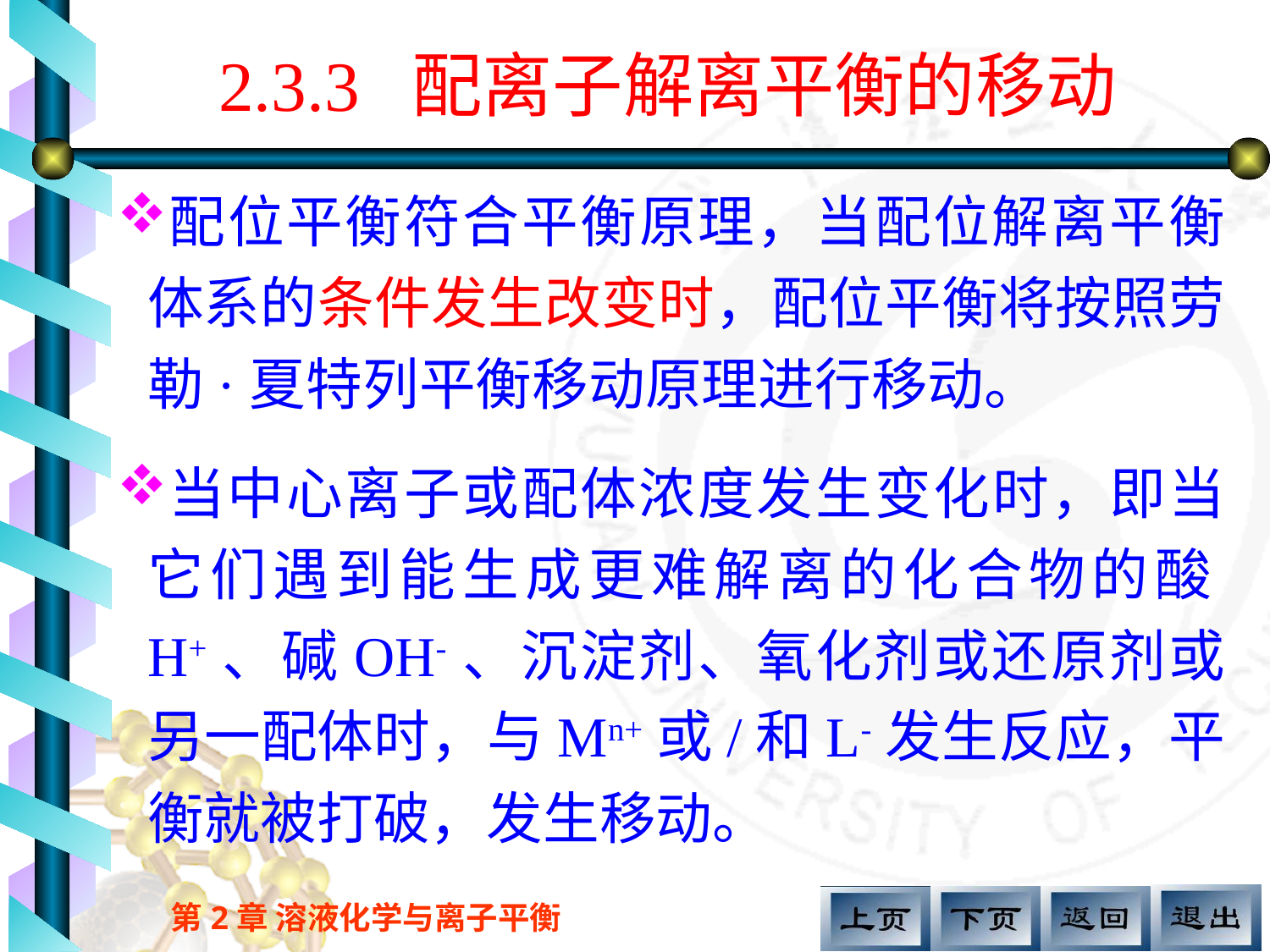

2.3.3  配离子解离平衡的移动
配位平衡符合平衡原理，当配位解离平衡体系的条件发生改变时，配位平衡将按照劳勒·夏特列平衡移动原理进行移动。
当中心离子或配体浓度发生变化时，即当它们遇到能生成更难解离的化合物的酸H+、碱OH-、沉淀剂、氧化剂或还原剂或另一配体时，与Mn+或/和L-发生反应，平衡就被打破，发生移动。